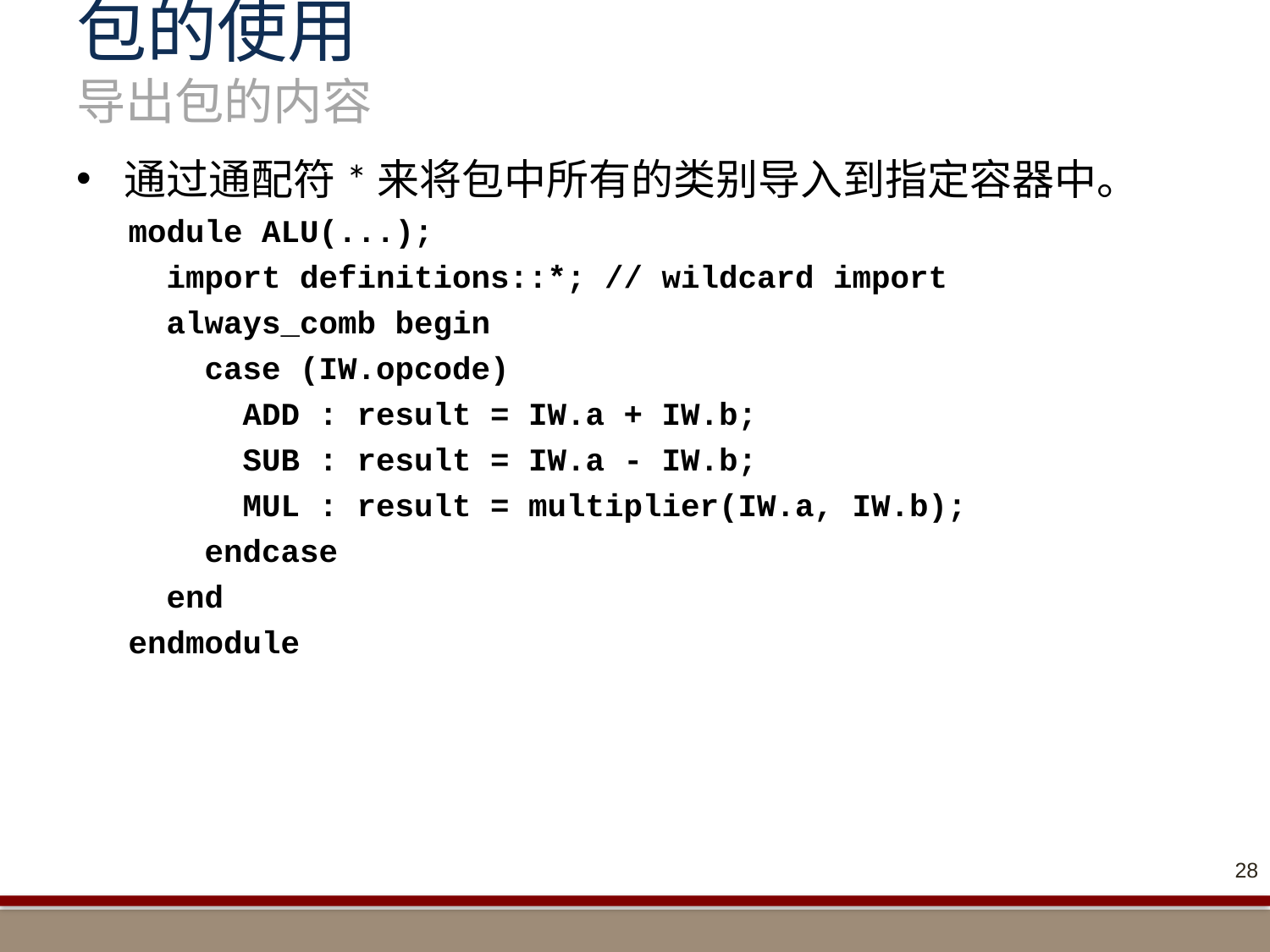

# 包的使用 导出包的内容
通过通配符*来将包中所有的类别导入到指定容器中。
module ALU(...);
  import definitions::*; // wildcard import
  always_comb begin
    case (IW.opcode)
      ADD : result = IW.a + IW.b;
      SUB : result = IW.a - IW.b;
      MUL : result = multiplier(IW.a, IW.b);
    endcase
  end
endmodule
28